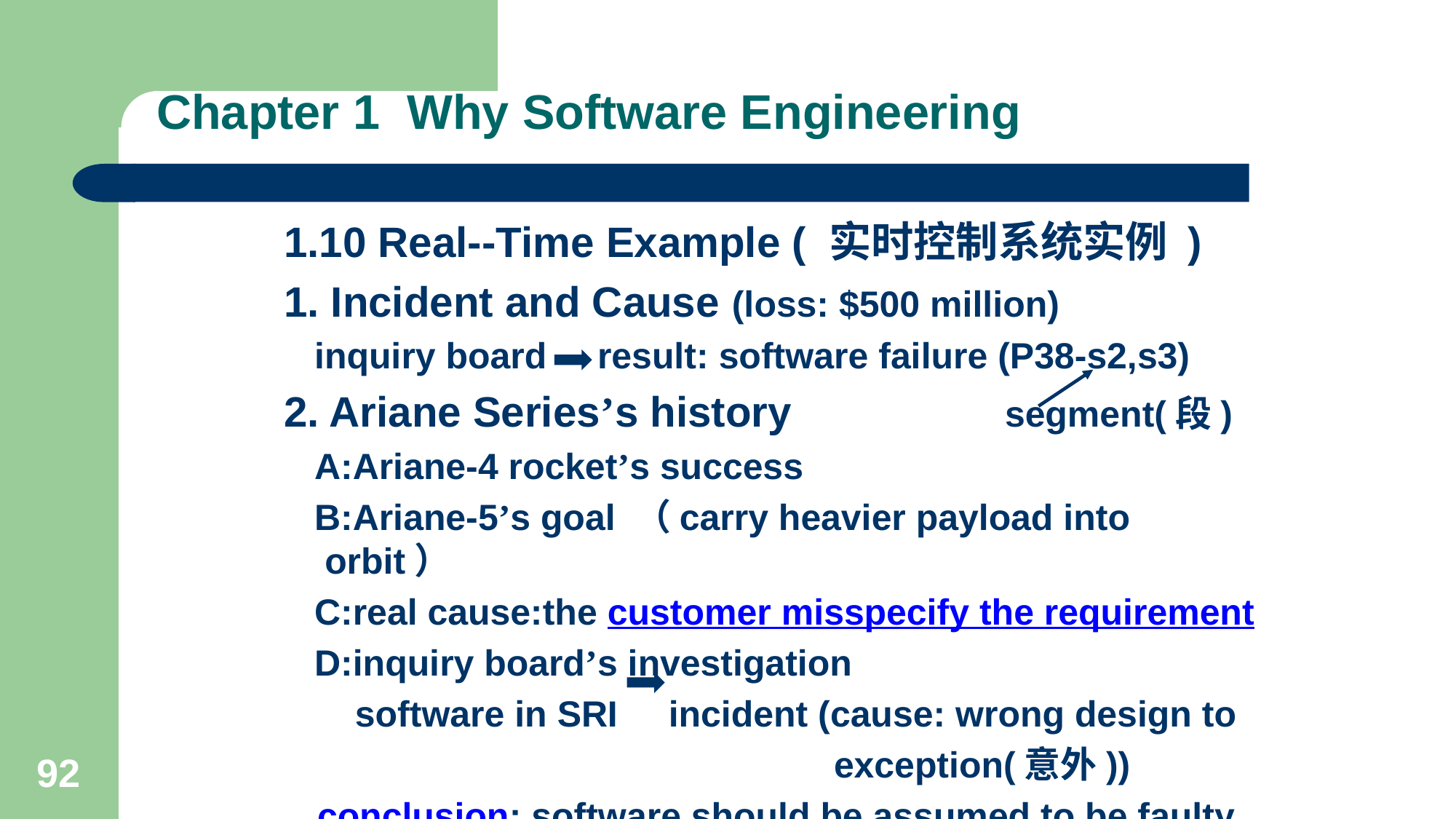

# Chapter 1  Why Software Engineering
1.10 Real--Time Example ( 实时控制系统实例 )
1. Incident and Cause (loss: $500 million)
   inquiry board     result: software failure (P38-s2,s3)
2. Ariane Series’s history                  segment(段)
   A:Ariane-4 rocket’s success
   B:Ariane-5’s goal （carry heavier payload into orbit）
   C:real cause:the customer misspecify the requirement
   D:inquiry board’s investigation
       software in SRI     incident (cause: wrong design to
                                                      exception(意外))
    conclusion: software should be assumed to be faulty

92